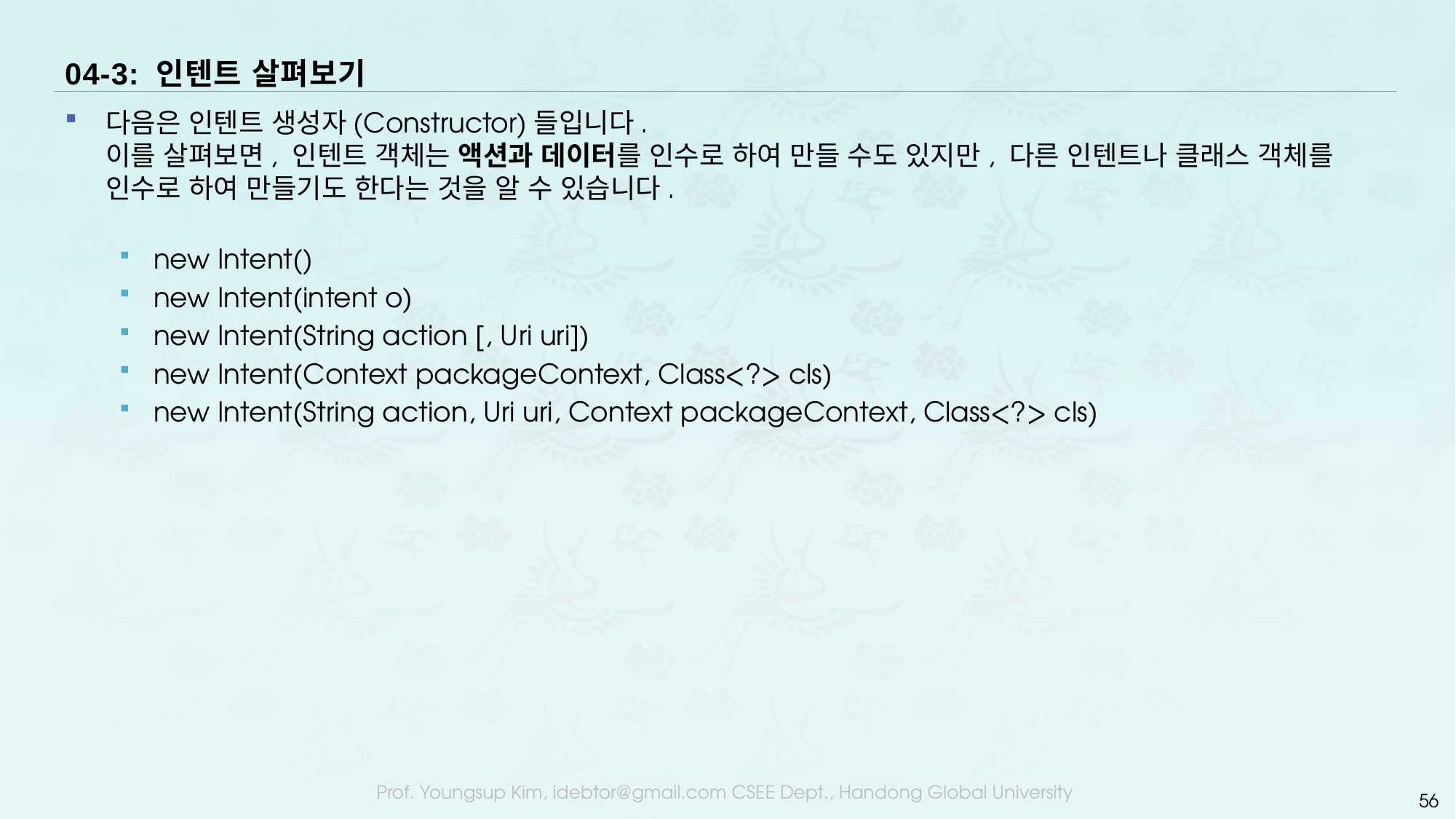

# 04-3: 인텐트 살펴보기
다음은 인텐트 생성자(Constructor)들입니다.
이를 살펴보면, 인텐트 객체는 액션과 데이터를 인수로 하여 만들 수도 있지만, 다른 인텐트나 클래스 객체를 인수로 하여 만들기도 한다는 것을 알 수 있습니다.
new Intent()
new Intent(intent o)
new Intent(String action [, Uri uri])
new Intent(Context packageContext, Class<?> cls)
new Intent(String action, Uri uri, Context packageContext, Class<?> cls)
56